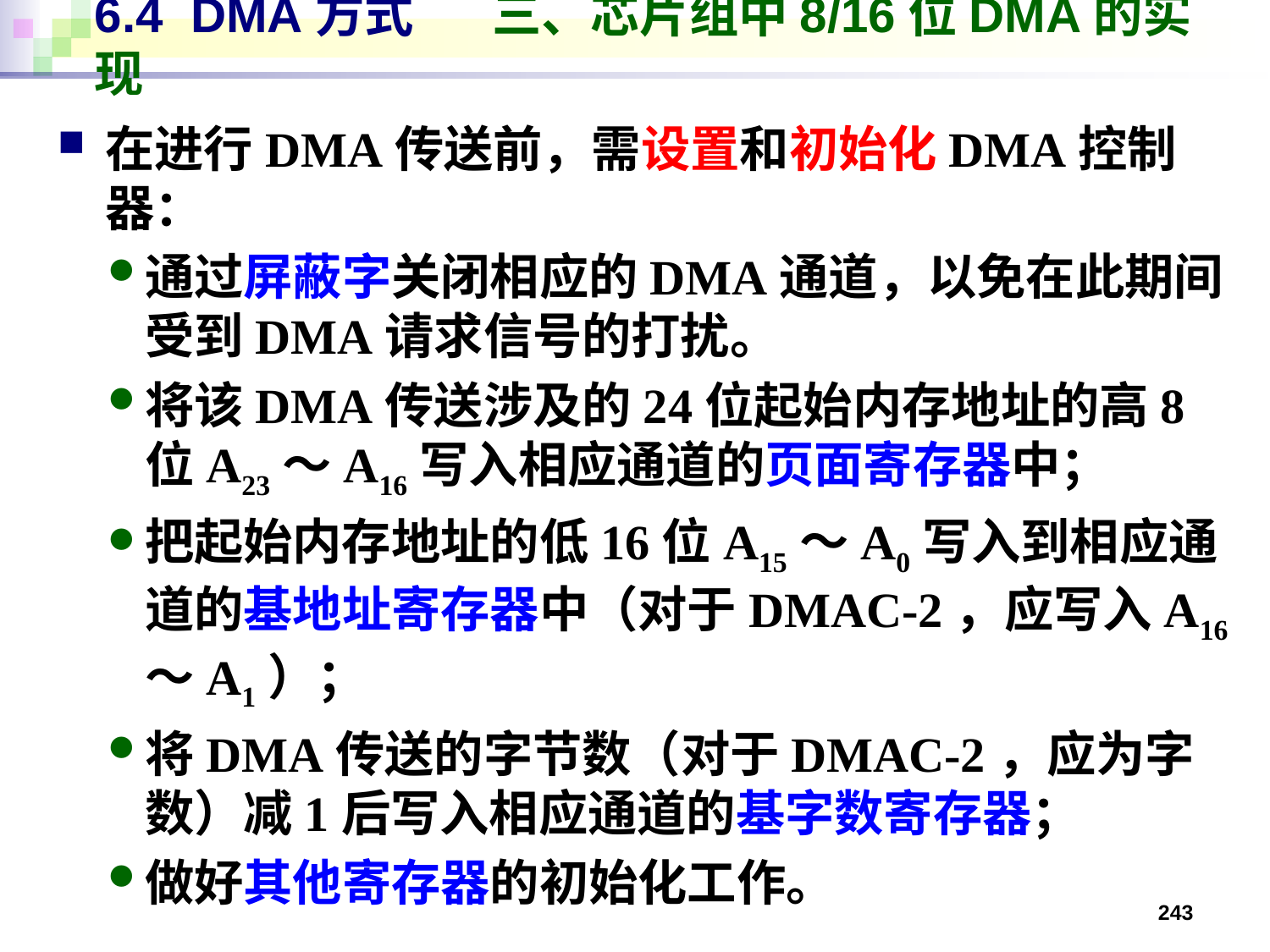

# 6.4  DMA方式       三、芯片组中8/16位DMA的实现
在进行DMA传送前，需设置和初始化DMA控制器：
通过屏蔽字关闭相应的DMA通道，以免在此期间受到DMA请求信号的打扰。
将该DMA传送涉及的24位起始内存地址的高8位A23～A16写入相应通道的页面寄存器中；
把起始内存地址的低16位A15～A0写入到相应通道的基地址寄存器中（对于DMAC-2，应写入A16～A1）；
将DMA传送的字节数（对于DMAC-2，应为字数）减1后写入相应通道的基字数寄存器；
做好其他寄存器的初始化工作。
243